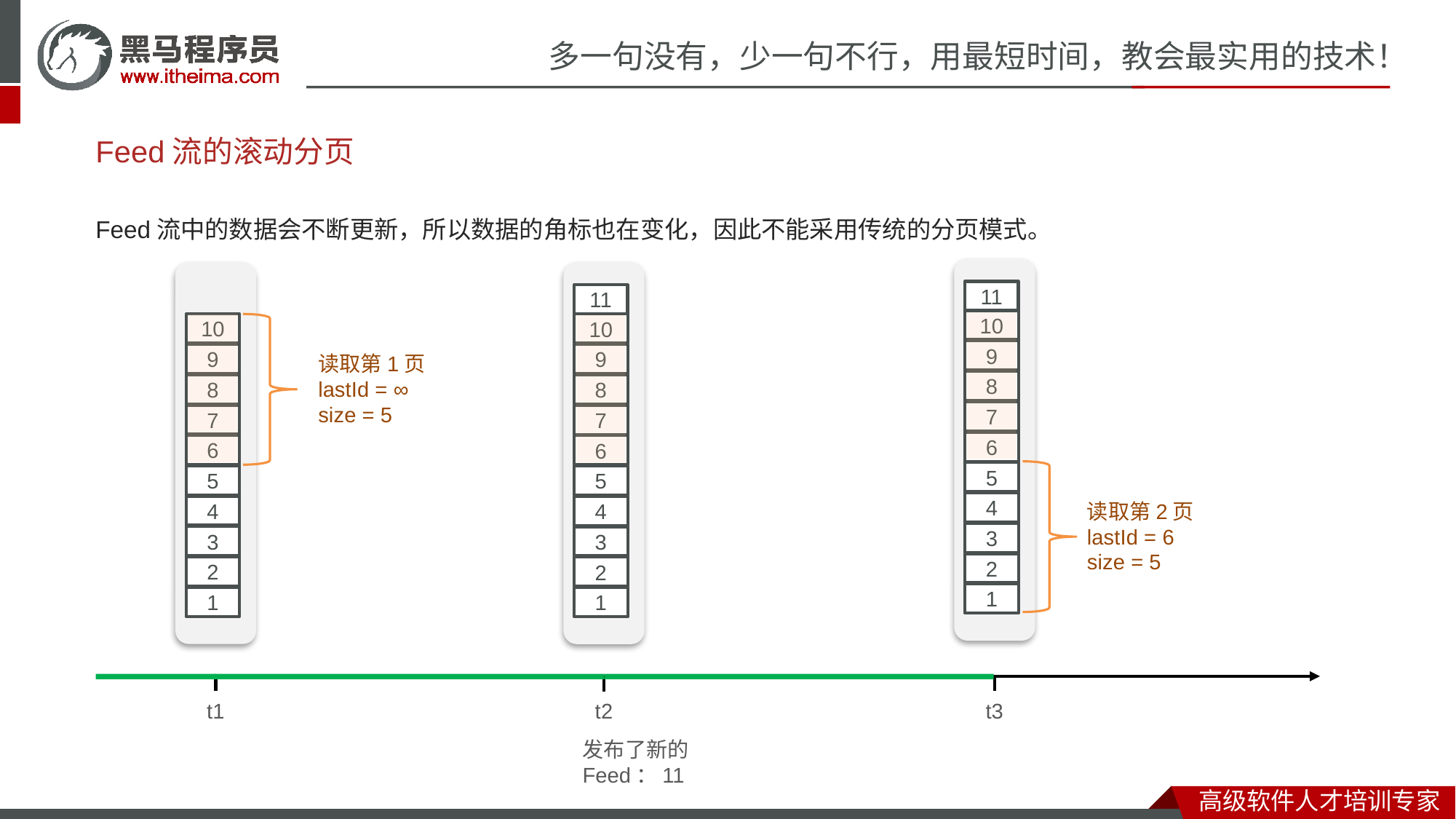

Feed流的滚动分页
Feed流中的数据会不断更新，所以数据的角标也在变化，因此不能采用传统的分页模式。

10

9
8
7
6
5
4
3
2
1
11

10

9
8
7
6
5
4
3
2
1
11
10

9
读取第1页
lastId = ∞
size = 5
8
7
6

5
读取第2页
lastId = 6
size = 5
4
3
2
1

t3
t1
t2
发布了新的Feed：11